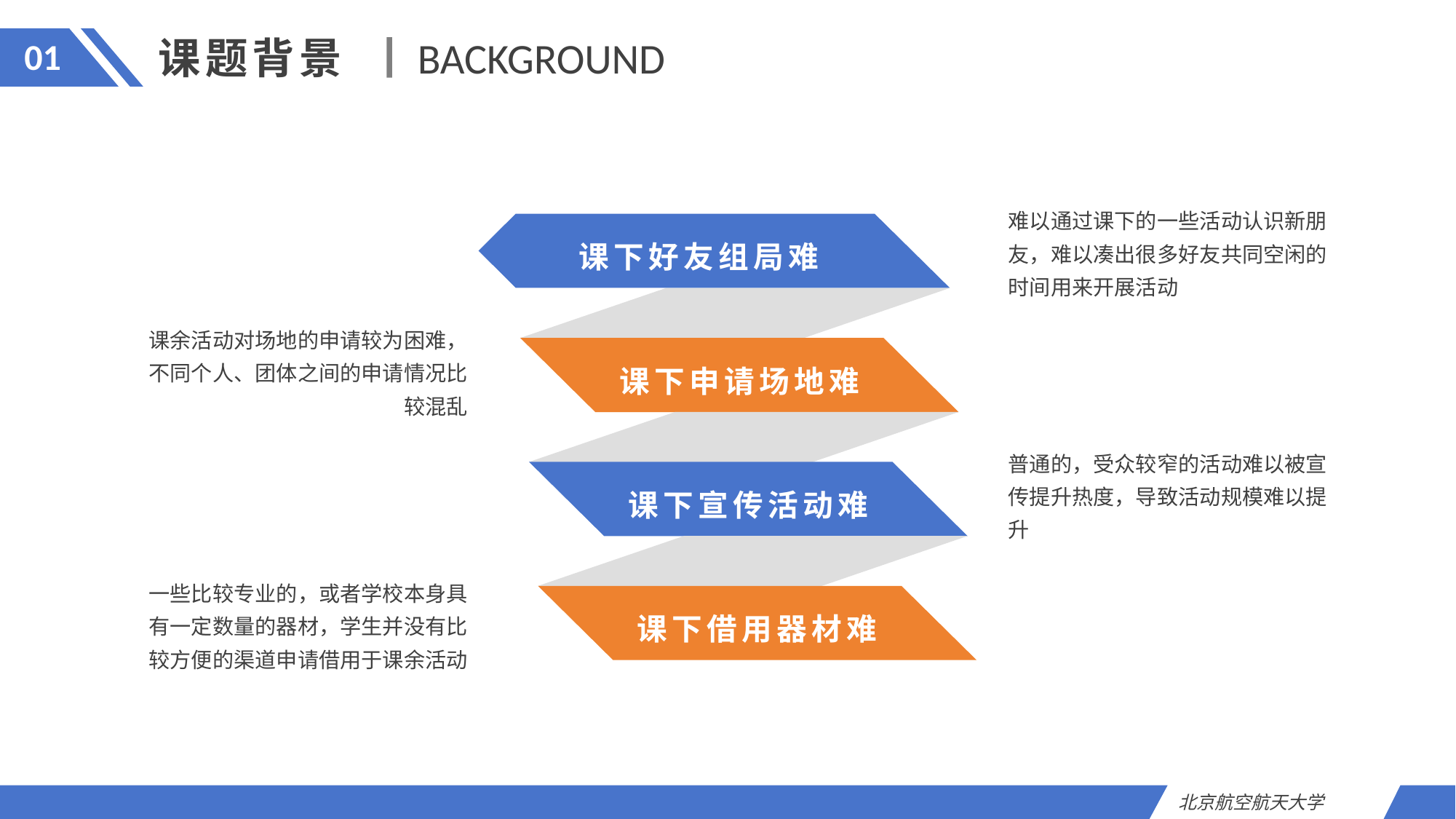

课题背景
BACKGROUND

01

难以通过课下的一些活动认识新朋友，难以凑出很多好友共同空闲的时间用来开展活动
课下好友组局难

课余活动对场地的申请较为困难，不同个人、团体之间的申请情况比较混乱
课下申请场地难

普通的，受众较窄的活动难以被宣传提升热度，导致活动规模难以提升
课下宣传活动难

一些比较专业的，或者学校本身具有一定数量的器材，学生并没有比较方便的渠道申请借用于课余活动
课下借用器材难

北京航空航天大学